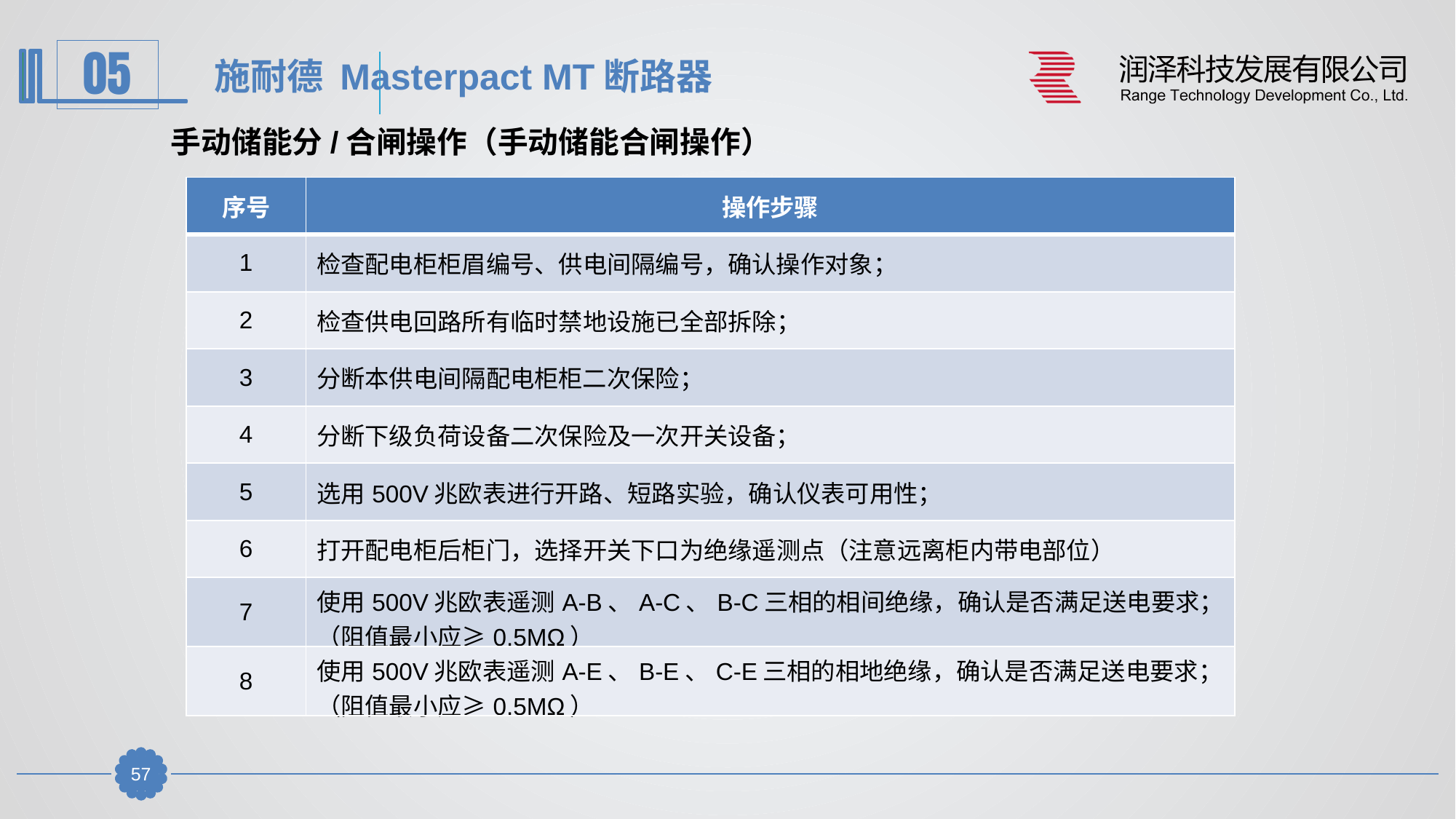

施耐德 Masterpact MT断路器
手动储能分/合闸操作（手动储能合闸操作）
| 序号 | 操作步骤 |
| --- | --- |
| 1 | 检查配电柜柜眉编号、供电间隔编号，确认操作对象； |
| 2 | 检查供电回路所有临时禁地设施已全部拆除； |
| 3 | 分断本供电间隔配电柜柜二次保险； |
| 4 | 分断下级负荷设备二次保险及一次开关设备； |
| 5 | 选用500V兆欧表进行开路、短路实验，确认仪表可用性； |
| 6 | 打开配电柜后柜门，选择开关下口为绝缘遥测点（注意远离柜内带电部位） |
| 7 | 使用500V兆欧表遥测A-B、A-C、B-C三相的相间绝缘，确认是否满足送电要求； （阻值最小应≥0.5MΩ） |
| 8 | 使用500V兆欧表遥测A-E、B-E、C-E三相的相地绝缘，确认是否满足送电要求； （阻值最小应≥0.5MΩ） |
57